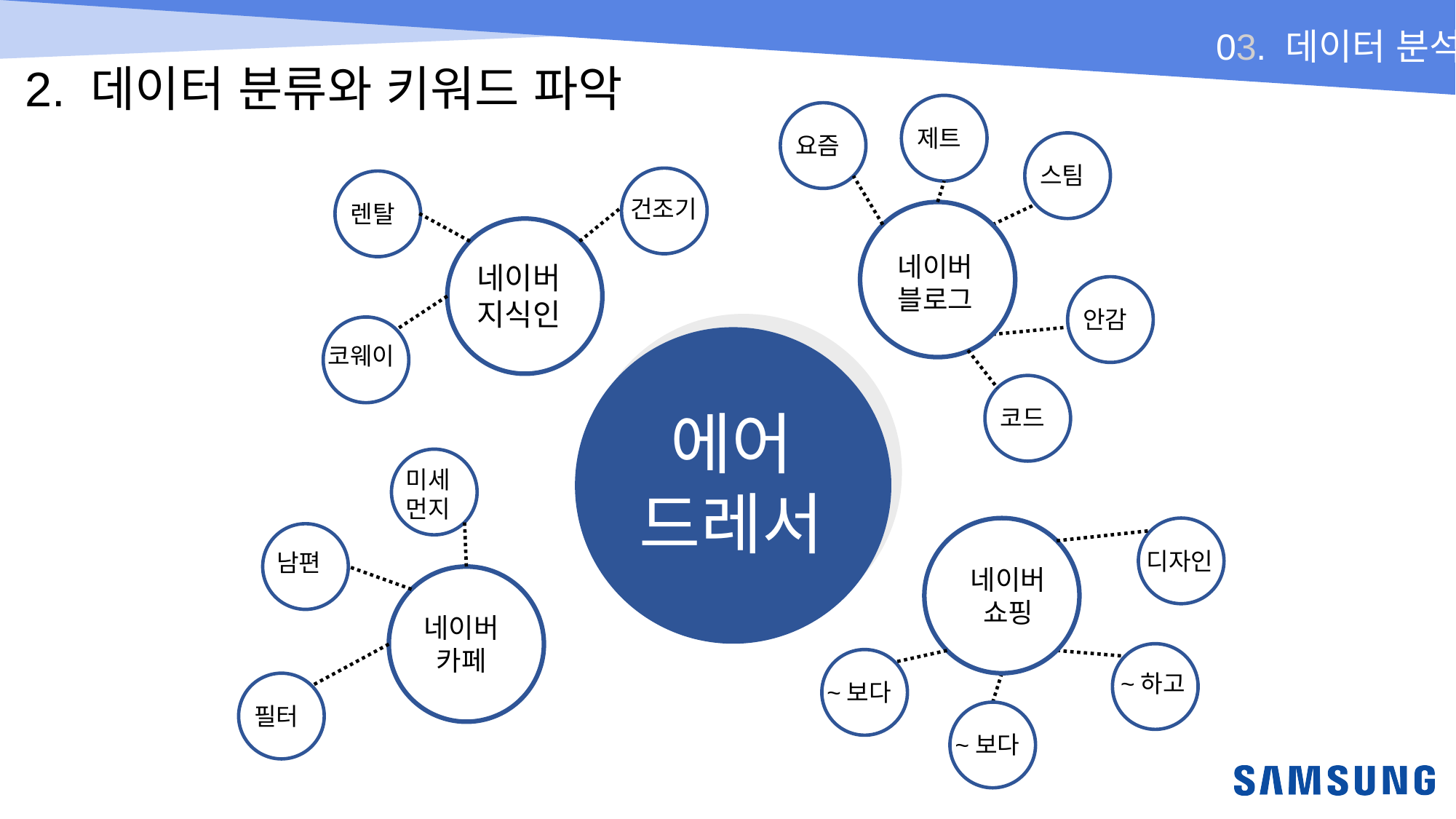

2. 데이터 분류와 키워드 파악

제트
요즘

스팀

건조기
렌탈

네이버
블로그
네이버지식인

안감

코웨이

에어
드레서
코드

미세
먼지

디자인
남편
네이버
쇼핑

네이버
카페

~하고
~보다

필터

~보다